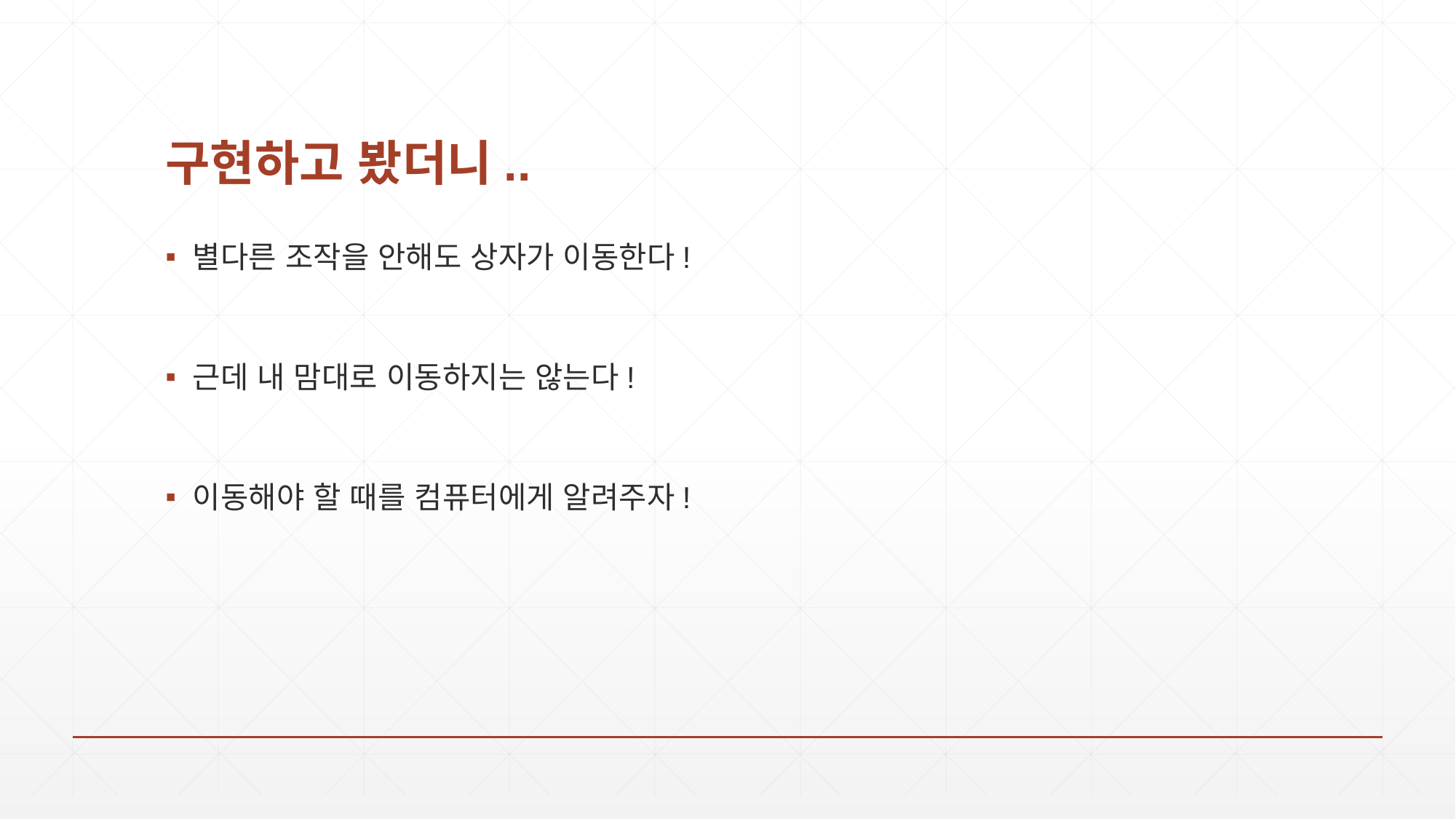

# 구현하고 봤더니..
별다른 조작을 안해도 상자가 이동한다!

근데 내 맘대로 이동하지는 않는다!

이동해야 할 때를 컴퓨터에게 알려주자!